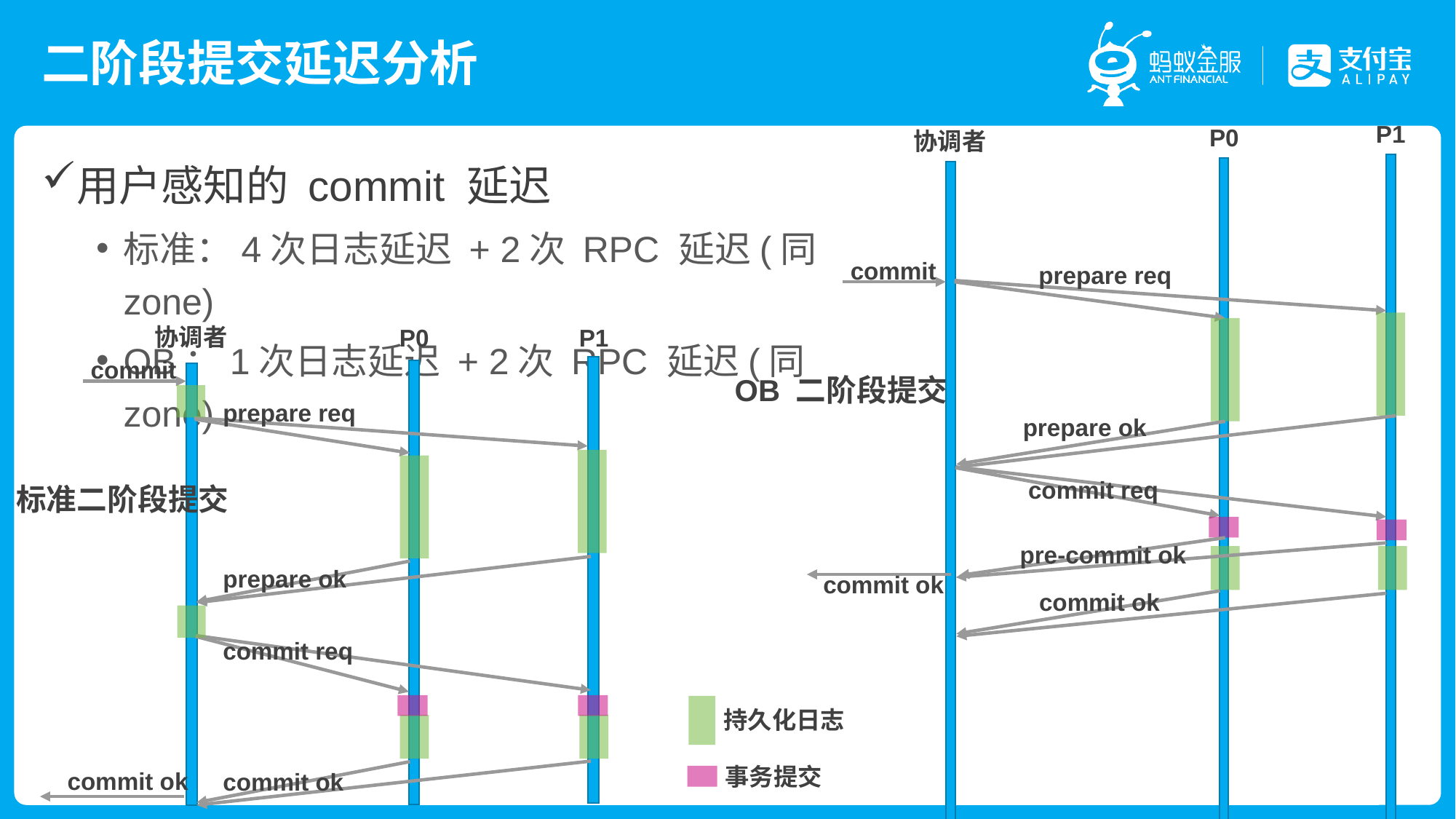

# 二阶段提交延迟分析
P1
P0
协调者
用户感知的 commit 延迟
标准：4次日志延迟 + 2次 RPC 延迟(同zone)
OB：1次日志延迟 + 2次 RPC 延迟(同zone)

commit
prepare req

协调者
P0
P1

commit

OB 二阶段提交

prepare req
prepare ok

commit req
标准二阶段提交

pre-commit ok

prepare ok
commit ok
commit ok

commit req

持久化日志

事务提交
commit ok
commit ok